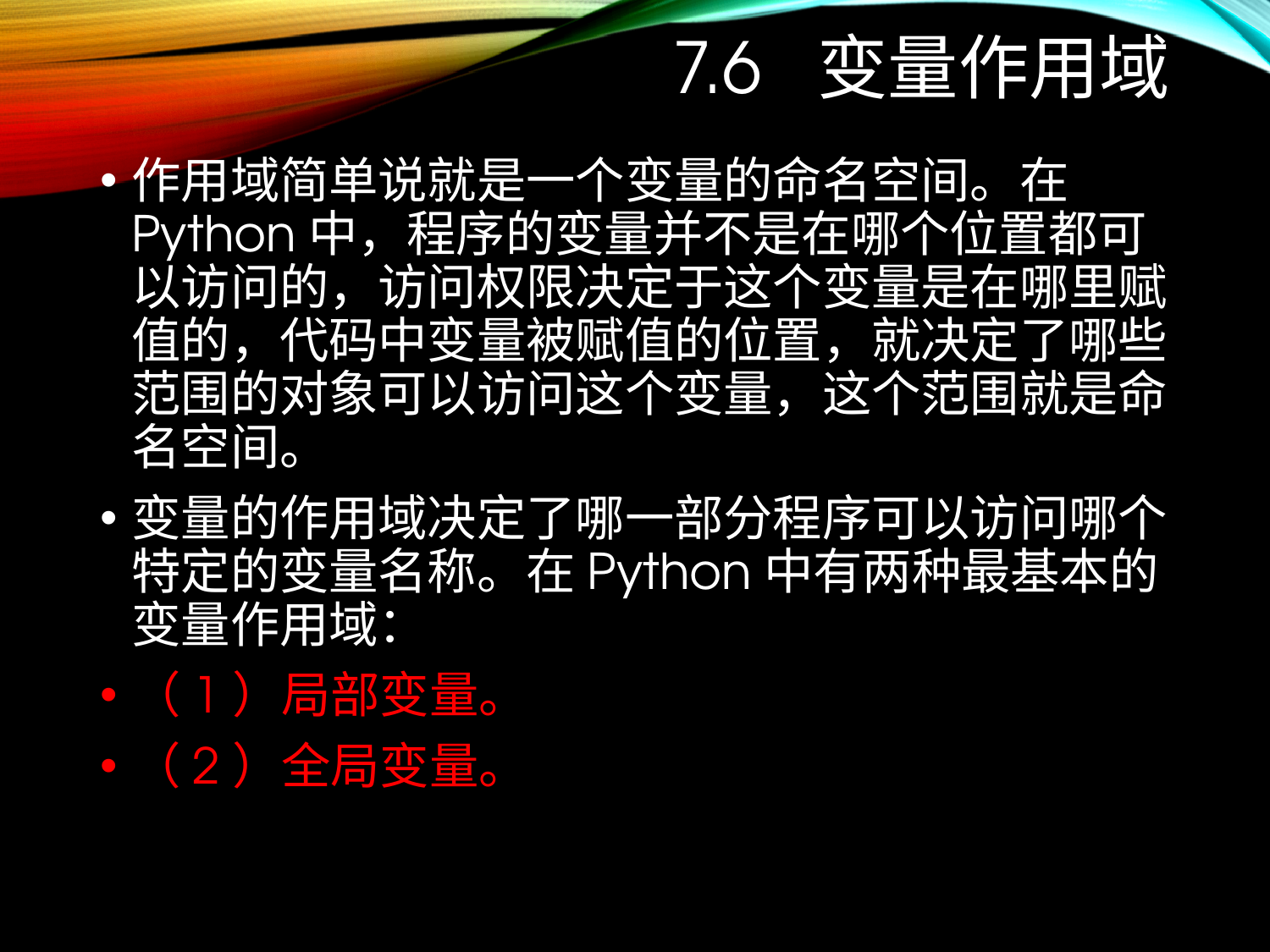

# 7.6  变量作用域
作用域简单说就是一个变量的命名空间。在Python中，程序的变量并不是在哪个位置都可以访问的，访问权限决定于这个变量是在哪里赋值的，代码中变量被赋值的位置，就决定了哪些范围的对象可以访问这个变量，这个范围就是命名空间。
变量的作用域决定了哪一部分程序可以访问哪个特定的变量名称。在Python中有两种最基本的变量作用域：
（1）局部变量。
（2）全局变量。